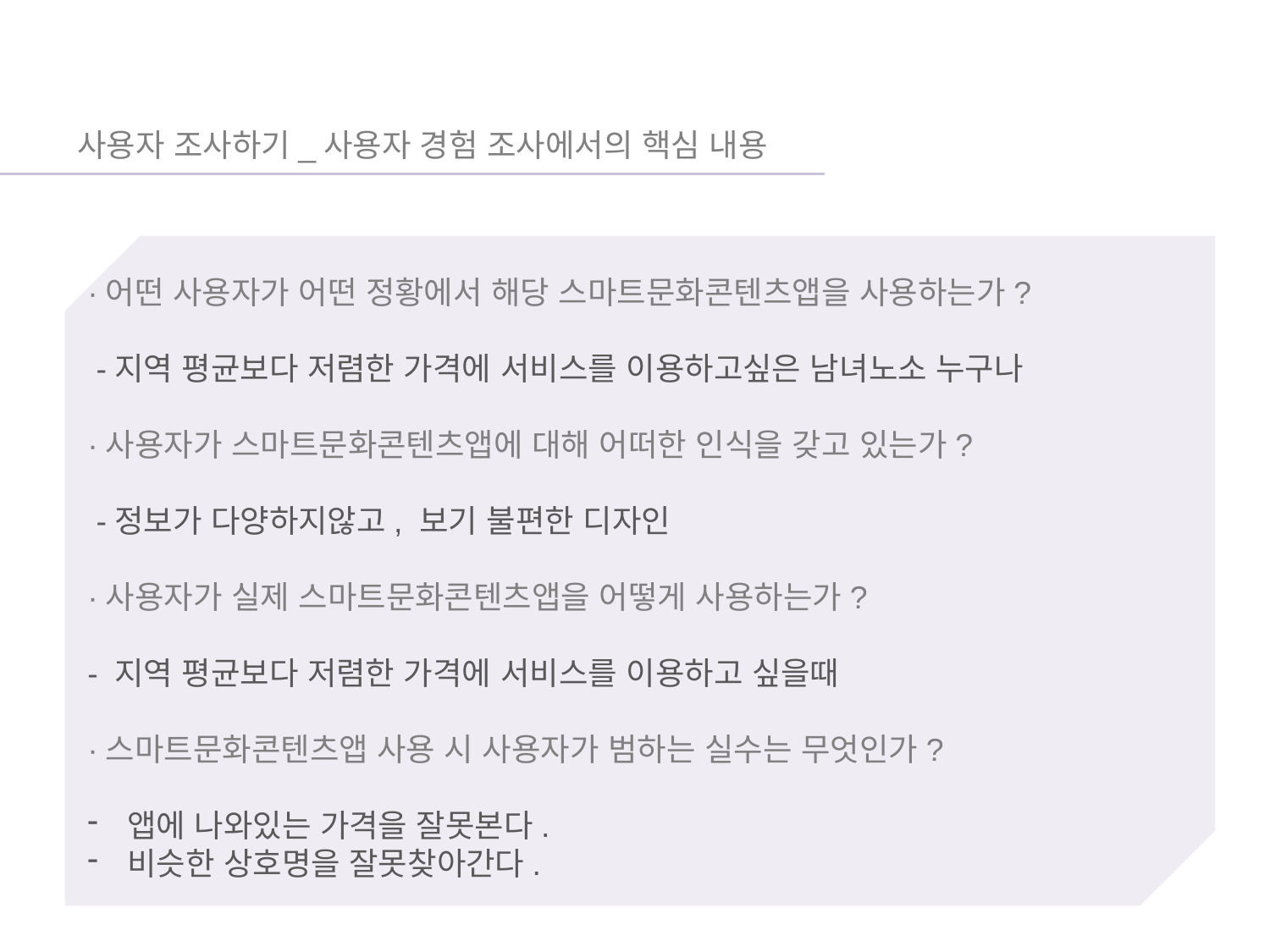

사용자 조사하기_사용자 경험 조사에서의 핵심 내용

·어떤 사용자가 어떤 정황에서 해당 스마트문화콘텐츠앱을 사용하는가?

 -지역 평균보다 저렴한 가격에 서비스를 이용하고싶은 남녀노소 누구나

·사용자가 스마트문화콘텐츠앱에 대해 어떠한 인식을 갖고 있는가?

 -정보가 다양하지않고, 보기 불편한 디자인

·사용자가 실제 스마트문화콘텐츠앱을 어떻게 사용하는가?

- 지역 평균보다 저렴한 가격에 서비스를 이용하고 싶을때

·스마트문화콘텐츠앱 사용 시 사용자가 범하는 실수는 무엇인가?

앱에 나와있는 가격을 잘못본다.
비슷한 상호명을 잘못찾아간다.